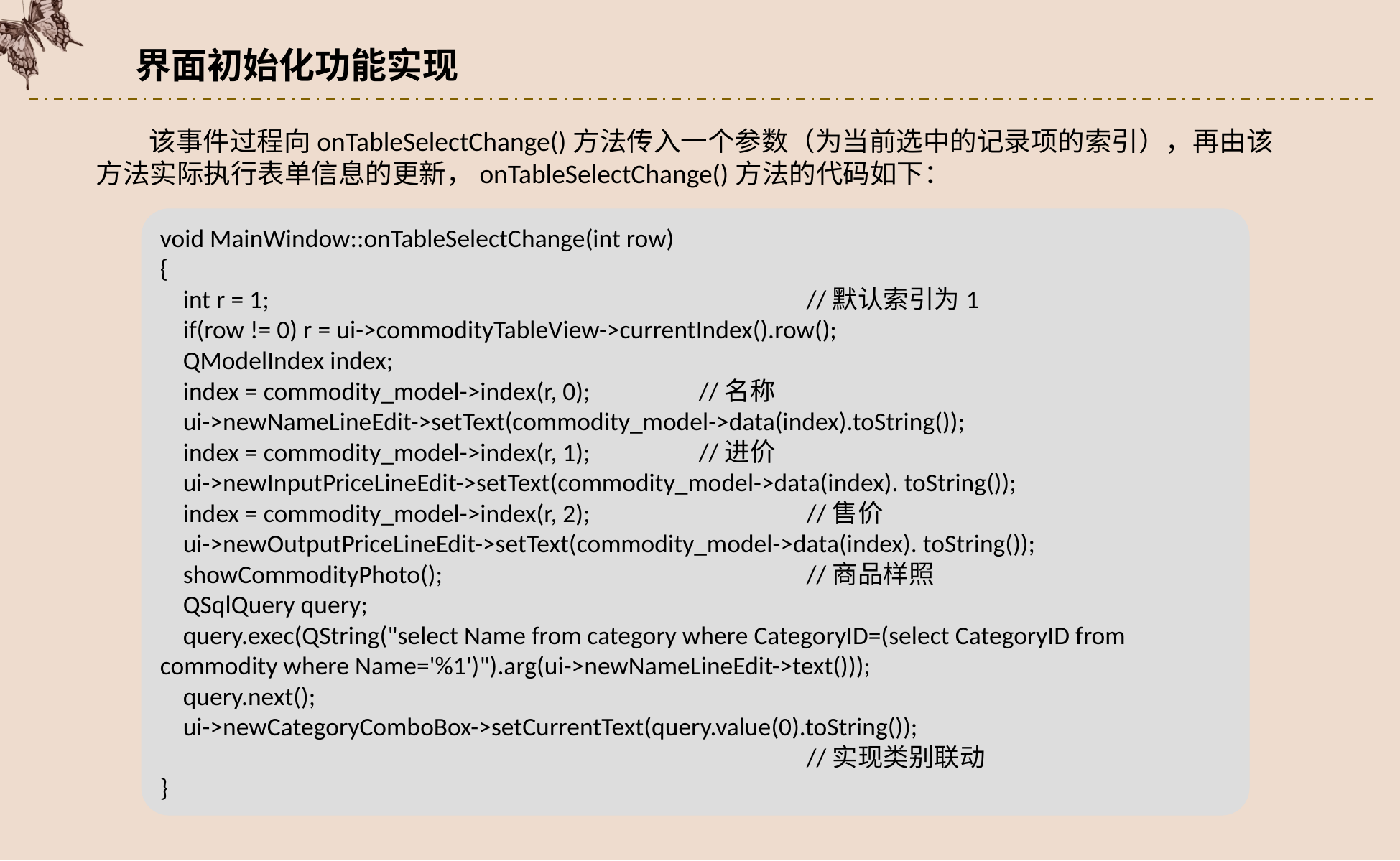

界面初始化功能实现
该事件过程向onTableSelectChange()方法传入一个参数（为当前选中的记录项的索引），再由该方法实际执行表单信息的更新，onTableSelectChange()方法的代码如下：
void MainWindow::onTableSelectChange(int row)
{
    int r = 1;					//默认索引为1
    if(row != 0) r = ui->commodityTableView->currentIndex().row();
    QModelIndex index;
    index = commodity_model->index(r, 0);               	//名称
    ui->newNameLineEdit->setText(commodity_model->data(index).toString());
    index = commodity_model->index(r, 1);                	//进价
    ui->newInputPriceLineEdit->setText(commodity_model->data(index). toString());
    index = commodity_model->index(r, 2);              		//售价
    ui->newOutputPriceLineEdit->setText(commodity_model->data(index). toString());
    showCommodityPhoto();                               		//商品样照
    QSqlQuery query;
    query.exec(QString("select Name from category where CategoryID=(select CategoryID from commodity where Name='%1')").arg(ui->newNameLineEdit->text()));
    query.next();
    ui->newCategoryComboBox->setCurrentText(query.value(0).toString());
						//实现类别联动
}